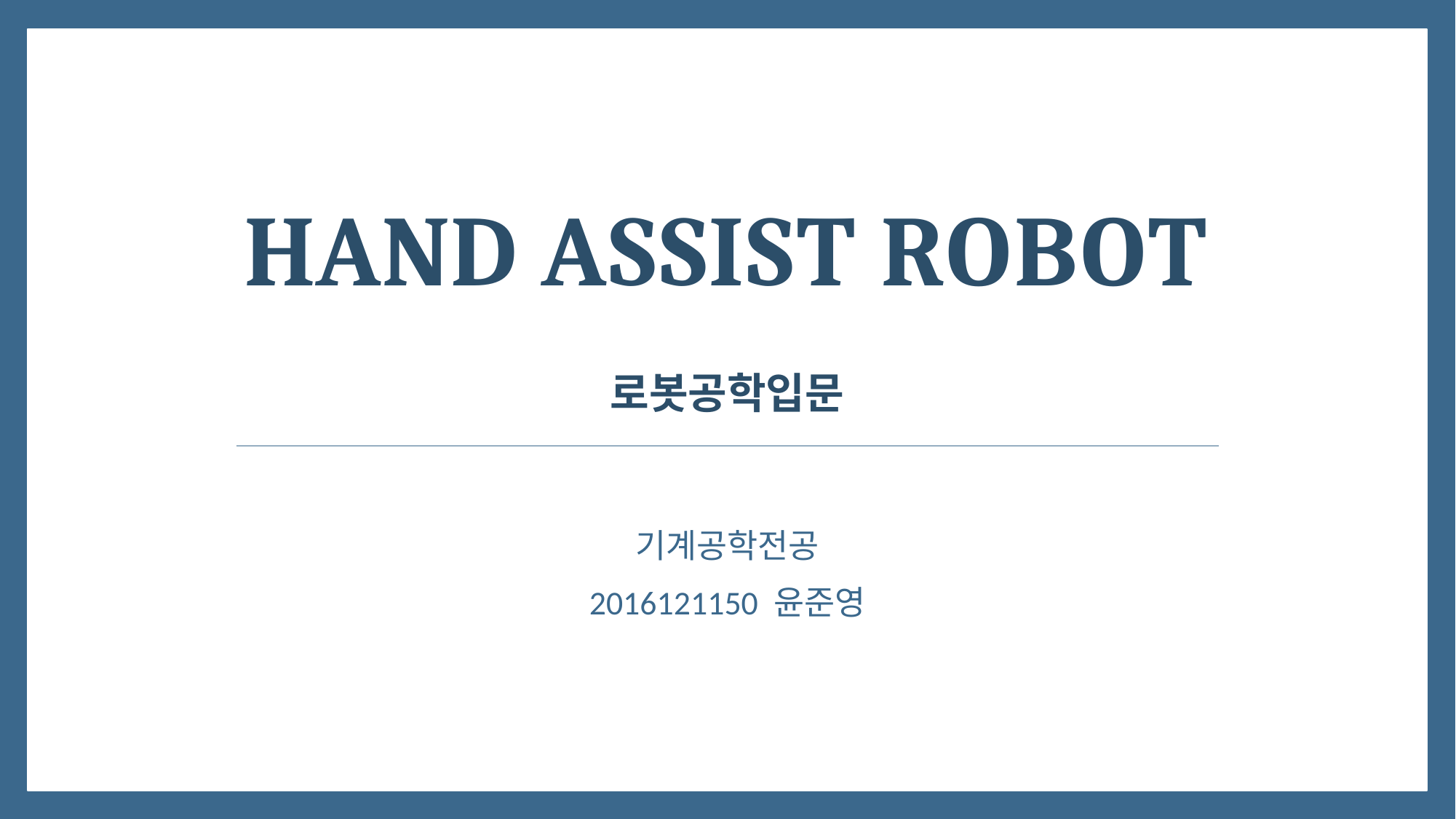

# HAND ASSIST ROBOT 로봇공학입문

기계공학전공
2016121150 윤준영